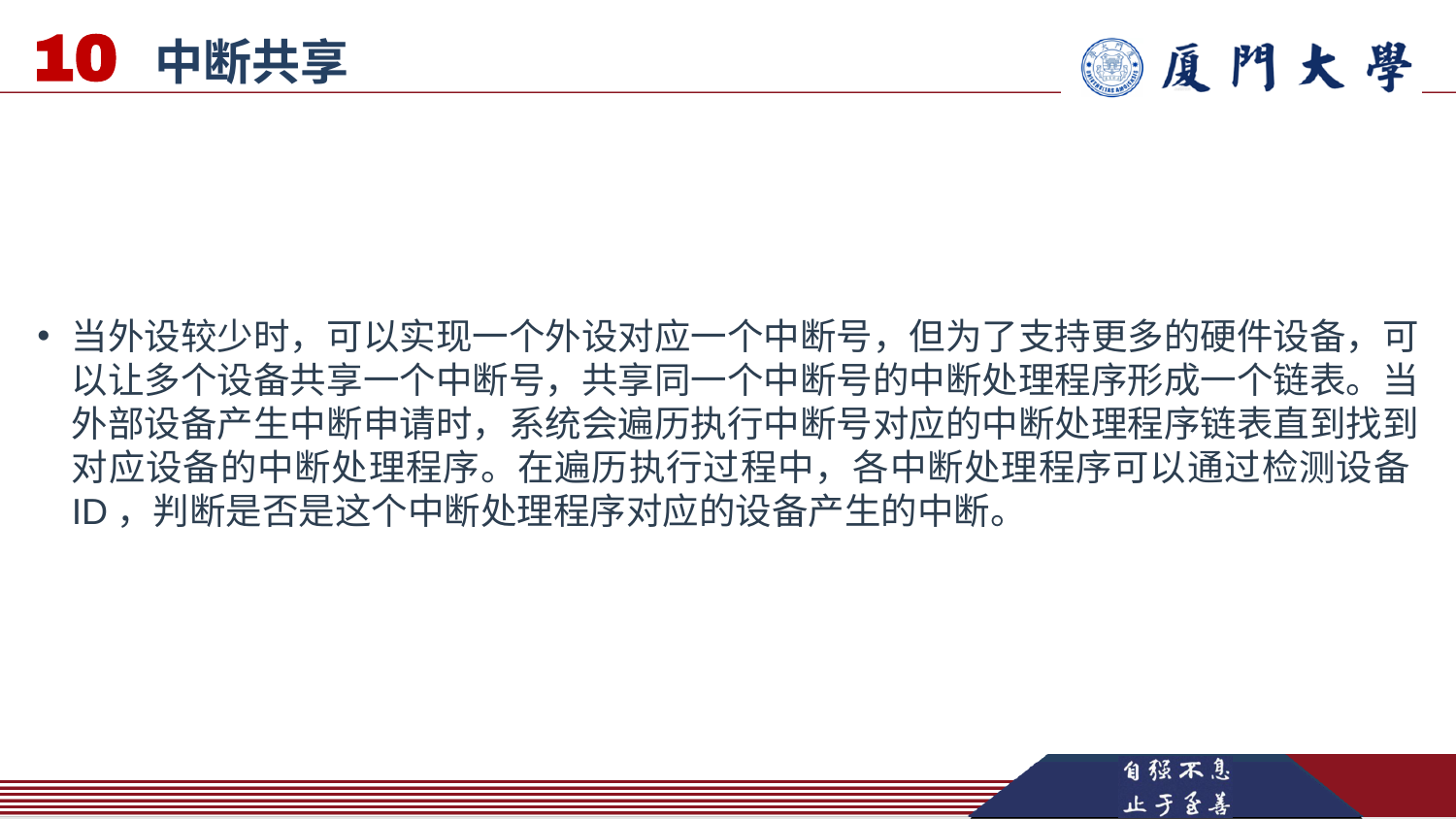

10 中断共享
当外设较少时，可以实现一个外设对应一个中断号，但为了支持更多的硬件设备，可以让多个设备共享一个中断号，共享同一个中断号的中断处理程序形成一个链表。当外部设备产生中断申请时，系统会遍历执行中断号对应的中断处理程序链表直到找到对应设备的中断处理程序。在遍历执行过程中，各中断处理程序可以通过检测设备ID，判断是否是这个中断处理程序对应的设备产生的中断。